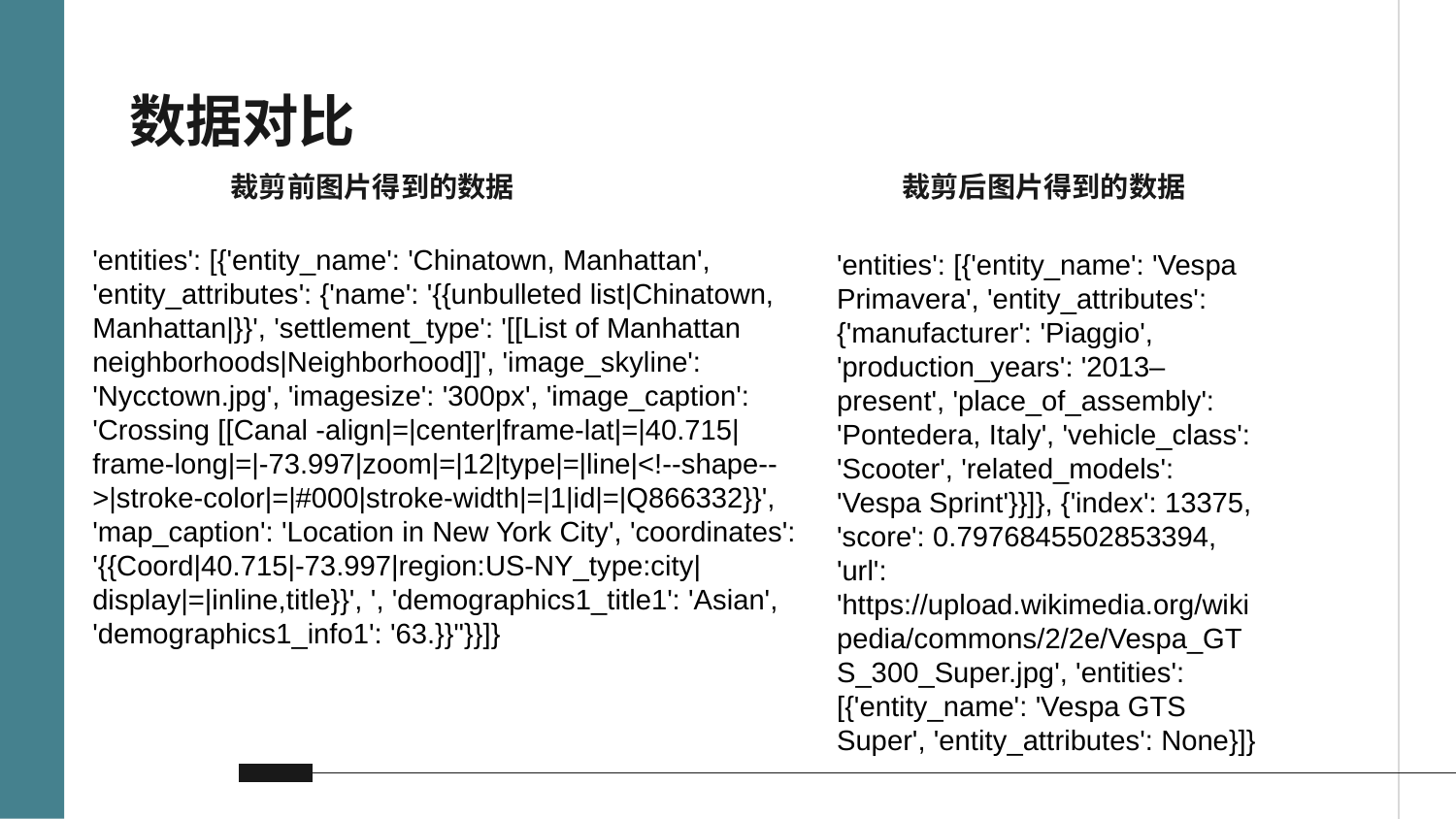

# 数据对比
裁剪前图片得到的数据
裁剪后图片得到的数据
'entities': [{'entity_name': 'Chinatown, Manhattan', 'entity_attributes': {'name': '{{unbulleted list|Chinatown, Manhattan|}}', 'settlement_type': '[[List of Manhattan neighborhoods|Neighborhood]]', 'image_skyline': 'Nycctown.jpg', 'imagesize': '300px', 'image_caption': 'Crossing [[Canal -align|=|center|frame-lat|=|40.715|frame-long|=|-73.997|zoom|=|12|type|=|line|<!--shape-->|stroke-color|=|#000|stroke-width|=|1|id|=|Q866332}}', 'map_caption': 'Location in New York City', 'coordinates': '{{Coord|40.715|-73.997|region:US-NY_type:city|display|=|inline,title}}', ', 'demographics1_title1': 'Asian', 'demographics1_info1': '63.}}"}}]}
'entities': [{'entity_name': 'Vespa Primavera', 'entity_attributes': {'manufacturer': 'Piaggio', 'production_years': '2013–present', 'place_of_assembly': 'Pontedera, Italy', 'vehicle_class': 'Scooter', 'related_models': 'Vespa Sprint'}}]}, {'index': 13375, 'score': 0.7976845502853394, 'url': 'https://upload.wikimedia.org/wikipedia/commons/2/2e/Vespa_GTS_300_Super.jpg', 'entities': [{'entity_name': 'Vespa GTS Super', 'entity_attributes': None}]}